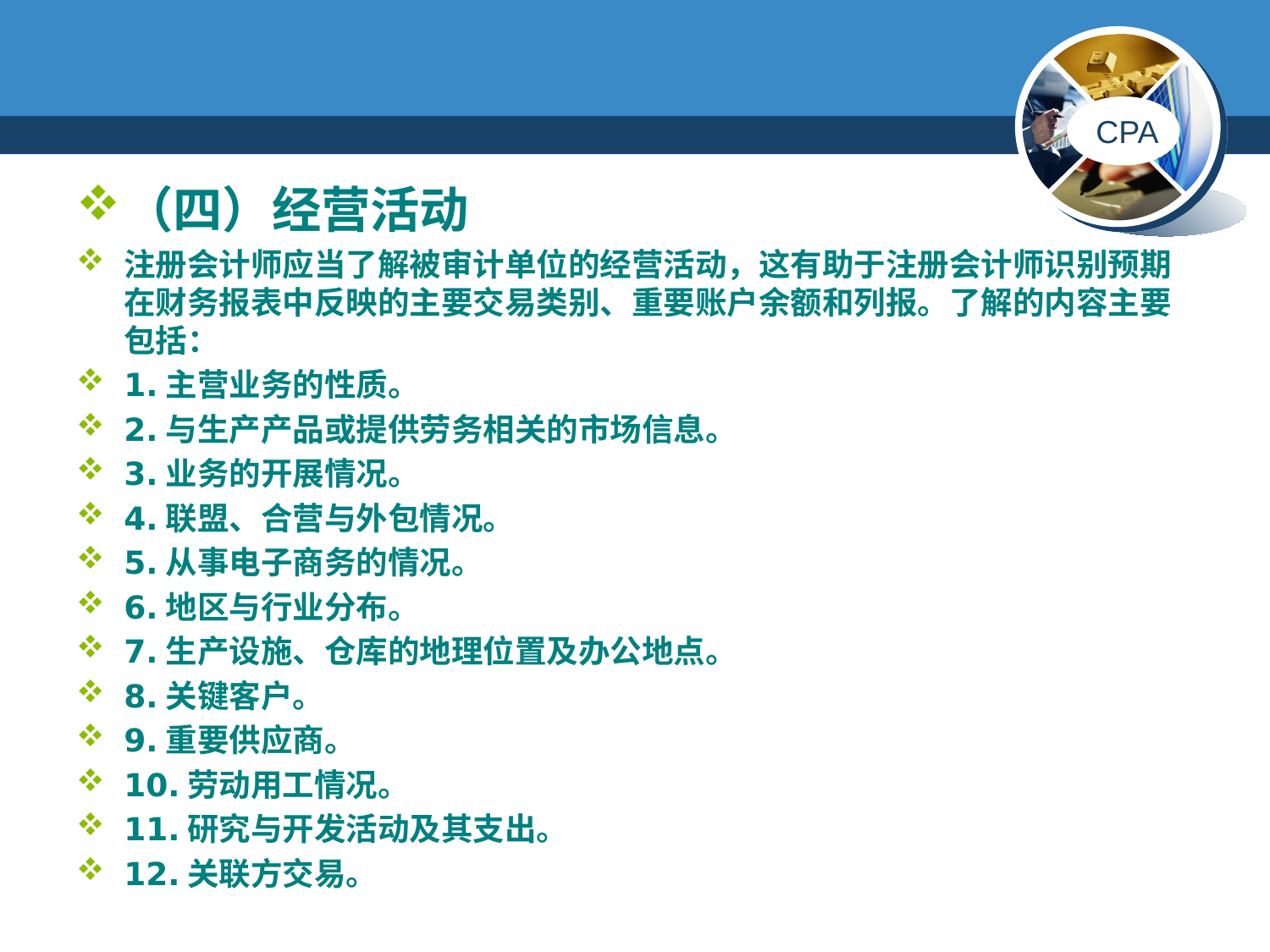

#
（四）经营活动
注册会计师应当了解被审计单位的经营活动，这有助于注册会计师识别预期在财务报表中反映的主要交易类别、重要账户余额和列报。了解的内容主要包括：
1.主营业务的性质。
2.与生产产品或提供劳务相关的市场信息。
3.业务的开展情况。
4.联盟、合营与外包情况。
5.从事电子商务的情况。
6.地区与行业分布。
7.生产设施、仓库的地理位置及办公地点。
8.关键客户。
9.重要供应商。
10.劳动用工情况。
11.研究与开发活动及其支出。
12.关联方交易。